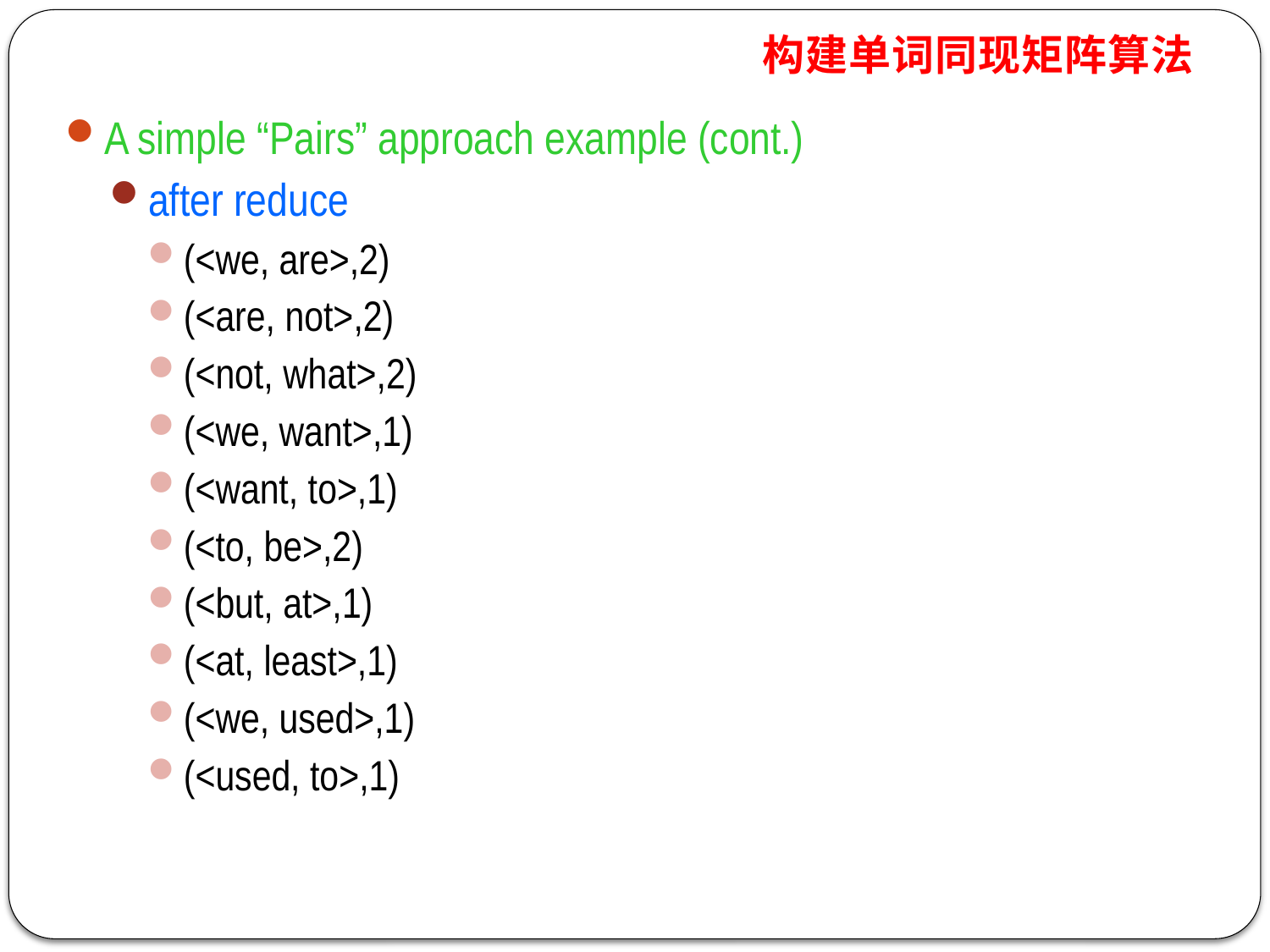

构建单词同现矩阵算法
A simple “Pairs” approach example (cont.)
after reduce
(<we, are>,2)
(<are, not>,2)
(<not, what>,2)
(<we, want>,1)
(<want, to>,1)
(<to, be>,2)
(<but, at>,1)
(<at, least>,1)
(<we, used>,1)
(<used, to>,1)